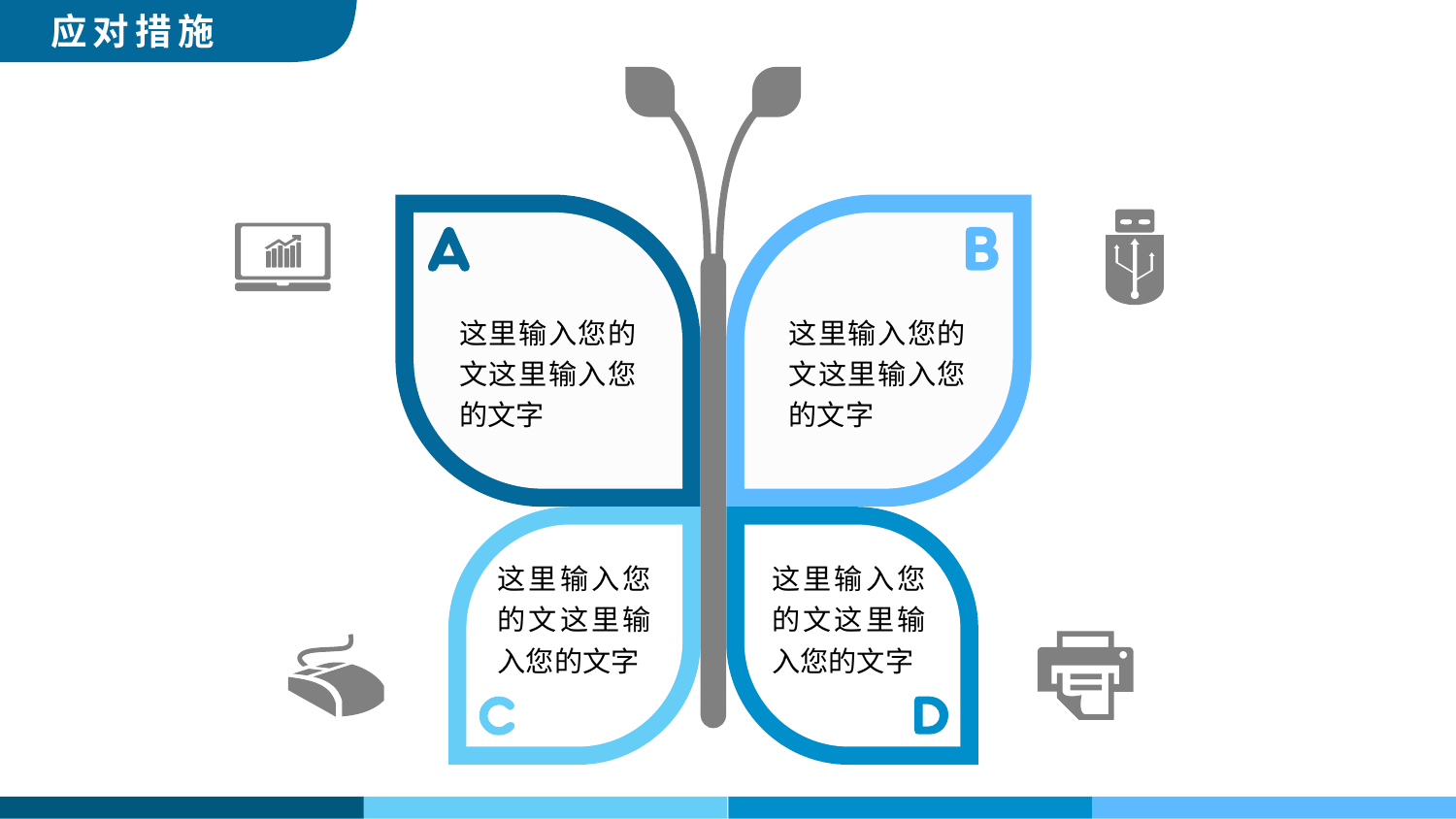

应对措施

这里输入您的文这里输入您的文字

这里输入您的文这里输入您的文字

这里输入您的文这里输入您的文字

这里输入您的文这里输入您的文字